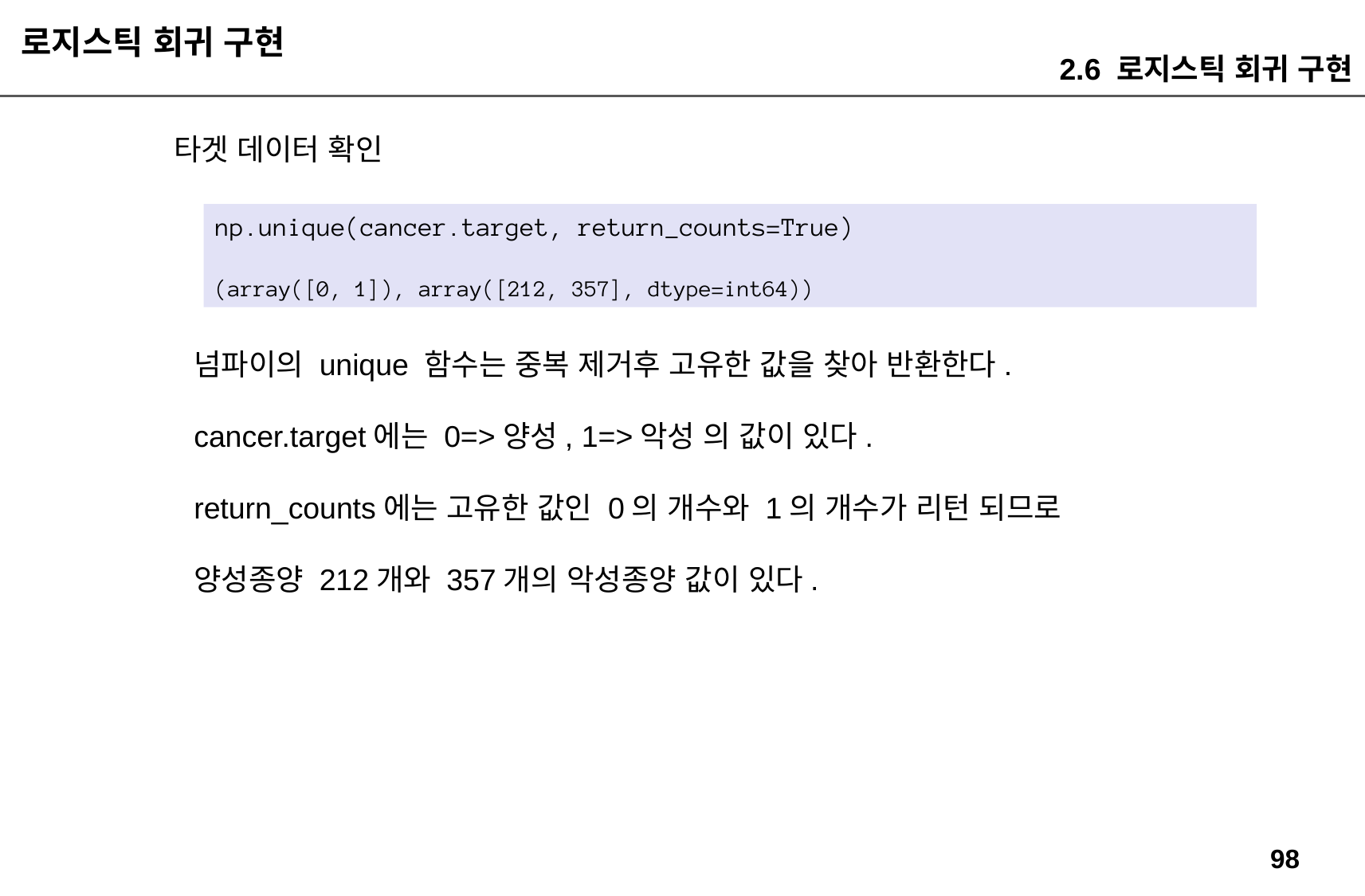

로지스틱 회귀 구현
2.6 로지스틱 회귀 구현
타겟 데이터 확인
np.unique(cancer.target, return_counts=True)

(array([0, 1]), array([212, 357], dtype=int64))
넘파이의 unique 함수는 중복 제거후 고유한 값을 찾아 반환한다.

cancer.target에는 0=>양성, 1=>악성 의 값이 있다.

return_counts에는 고유한 값인 0의 개수와 1의 개수가 리턴 되므로

양성종양 212개와 357개의 악성종양 값이 있다.